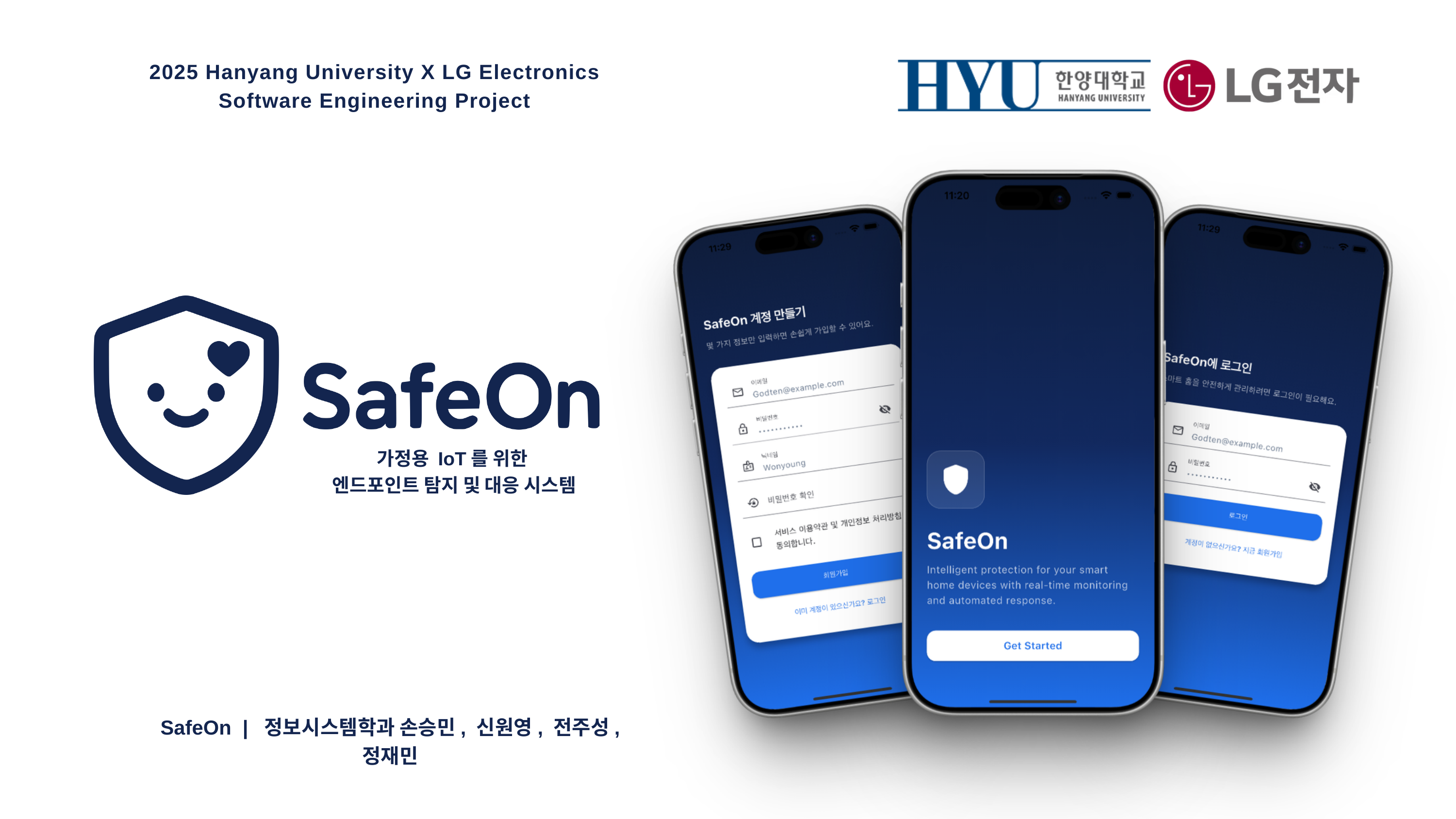

2025 Hanyang University X LG Electronics
Software Engineering Project

가정용 IoT를 위한
엔드포인트 탐지 및 대응 시스템
SafeOn  |  정보시스템학과 손승민, 신원영, 전주성, 정재민